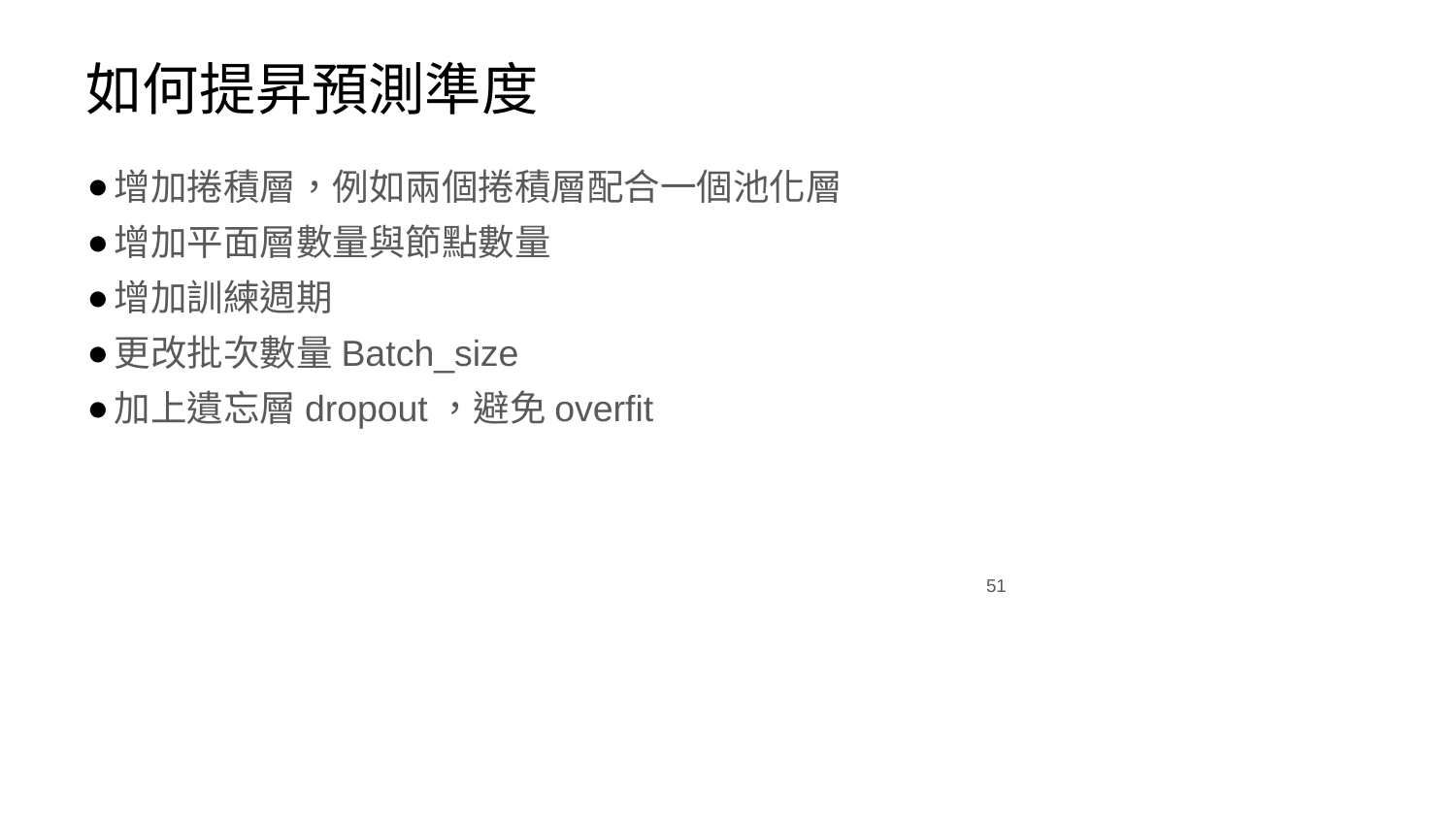

# 如何提昇預測準度
增加捲積層，例如兩個捲積層配合一個池化層
增加平面層數量與節點數量
增加訓練週期
更改批次數量Batch_size
加上遺忘層dropout，避免overfit
51